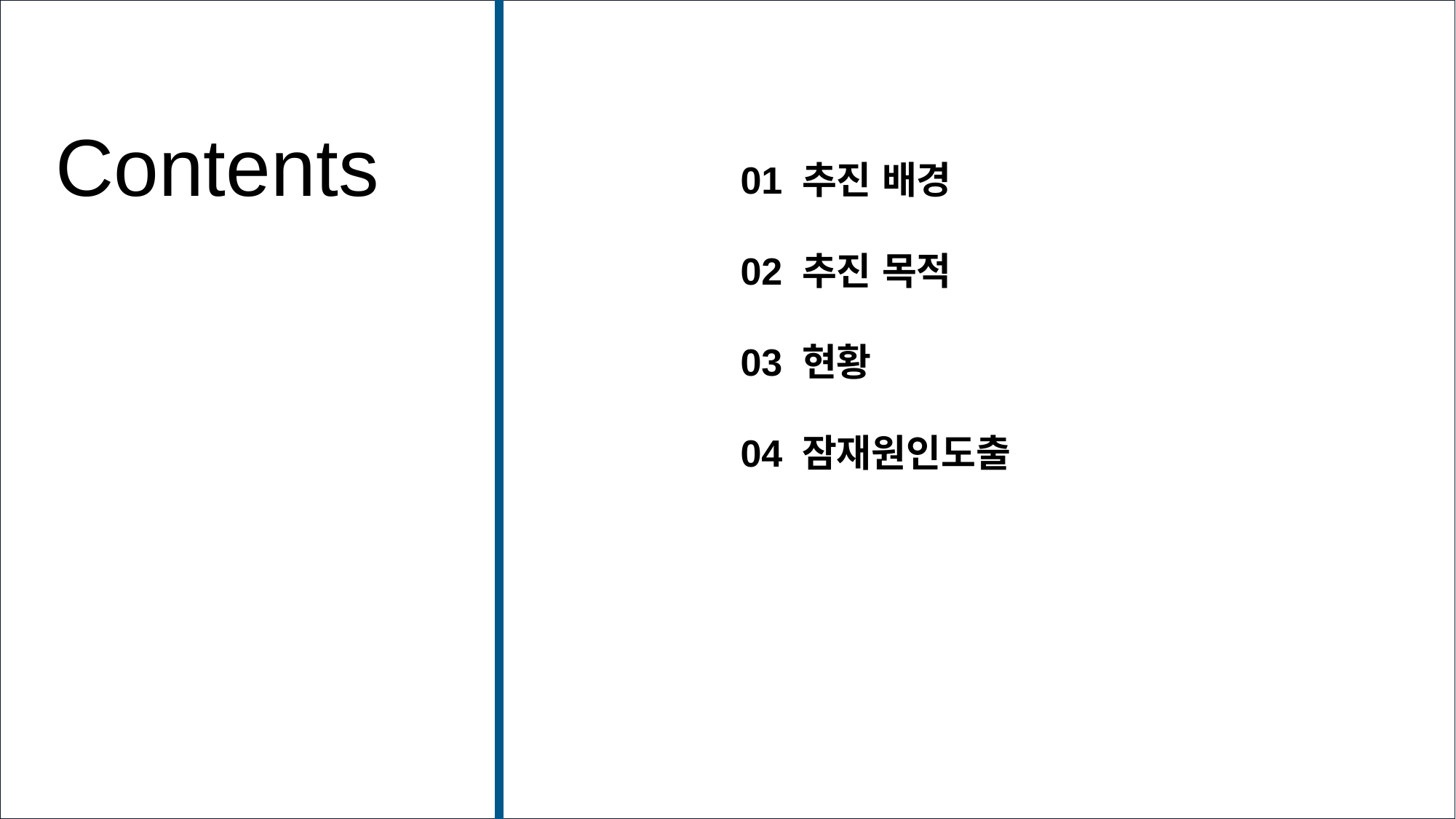

Contents
01 추진 배경
02 추진 목적
03 현황
04 잠재원인도출